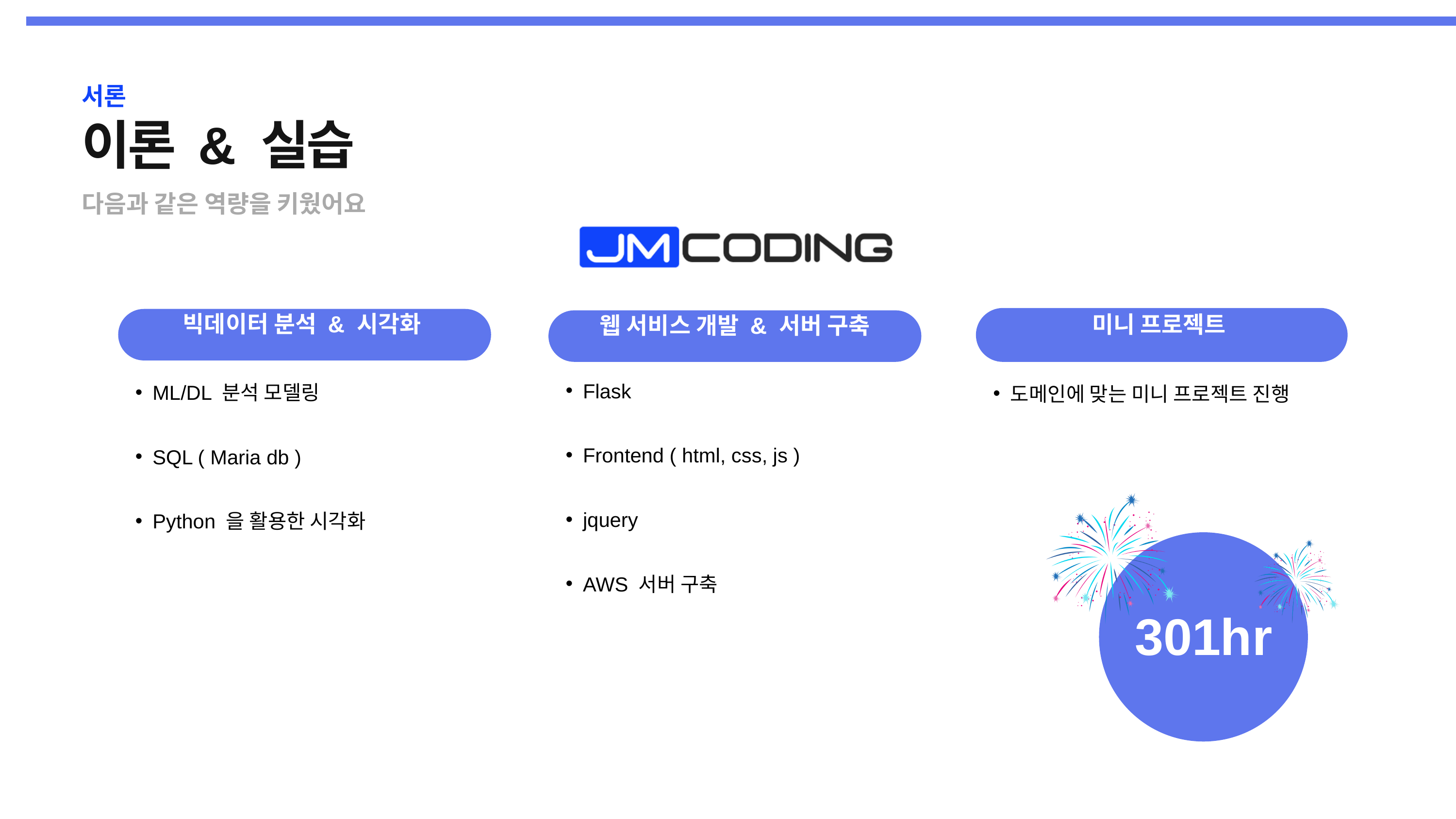

서론

이론 & 실습

다음과 같은 역량을 키웠어요

미니 프로젝트

빅데이터 분석 & 시각화

웹 서비스 개발 & 서버 구축

도메인에 맞는 미니 프로젝트 진행

Flask

Frontend ( html, css, js )

jquery

AWS 서버 구축

ML/DL 분석 모델링

SQL ( Maria db )

Python 을 활용한 시각화

301hr